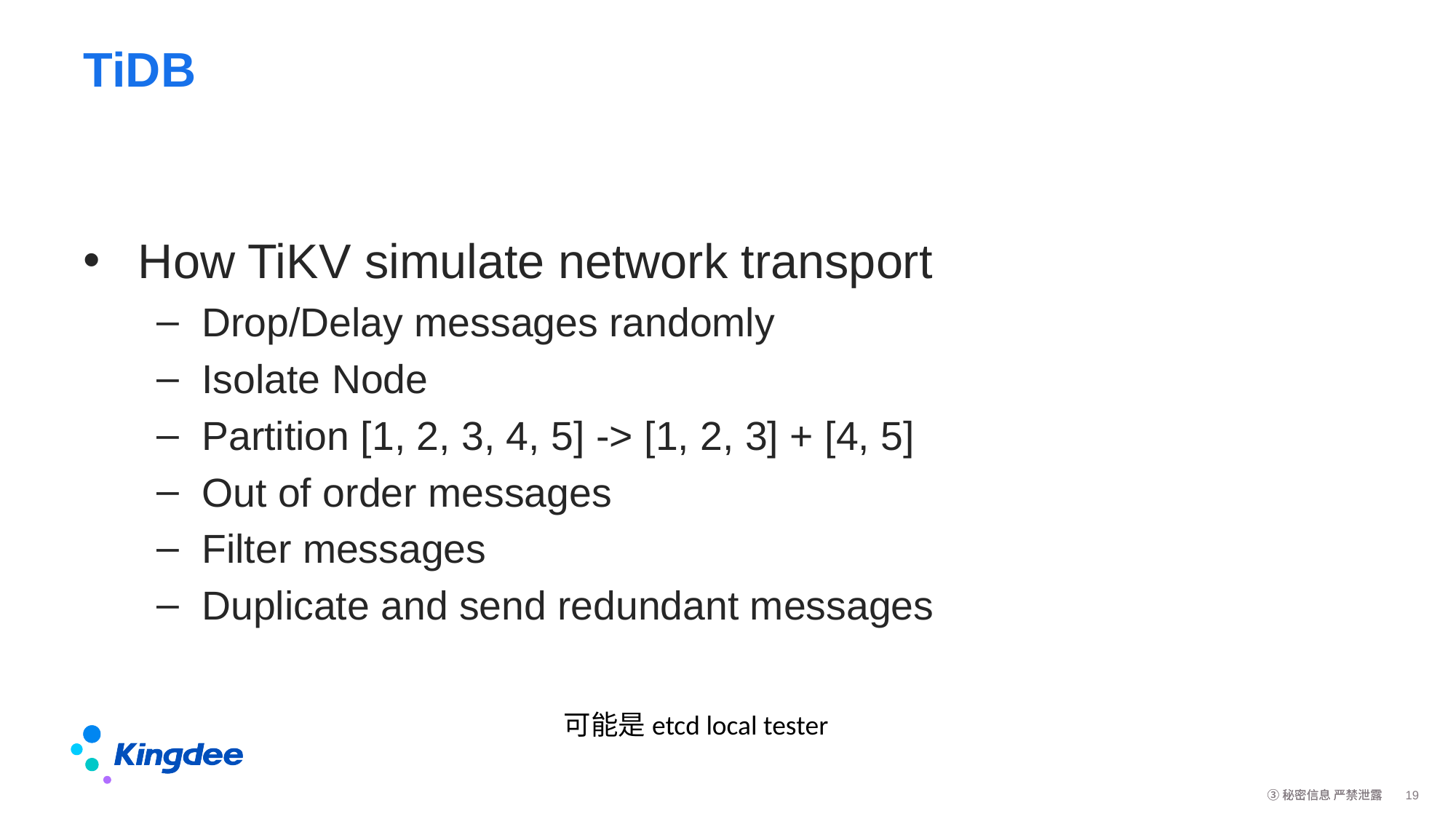

# TiDB
How TiKV simulate network transport
Drop/Delay messages randomly
Isolate Node
Partition [1, 2, 3, 4, 5] -> [1, 2, 3] + [4, 5]
Out of order messages
Filter messages
Duplicate and send redundant messages
可能是etcd local tester